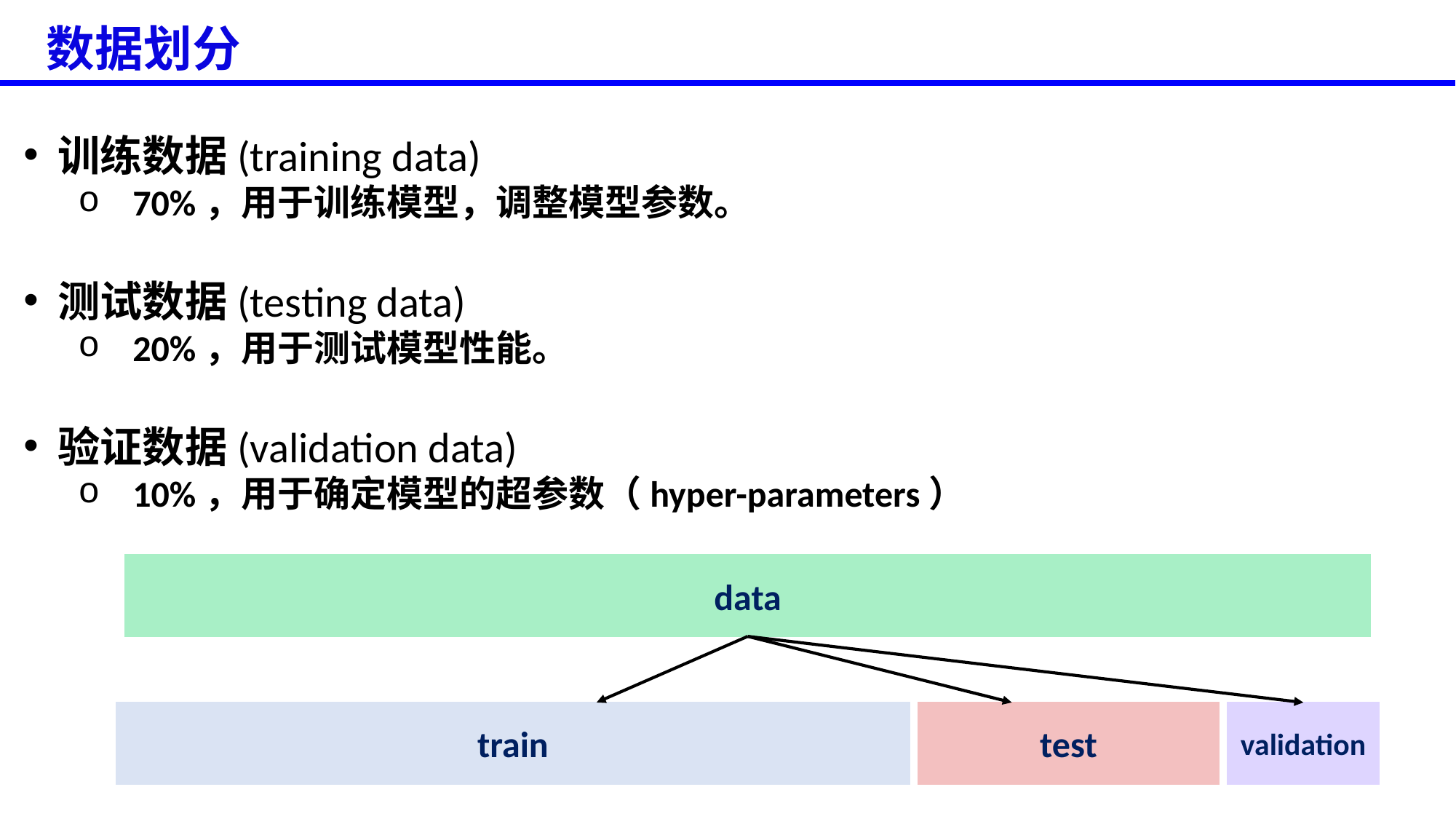

数据划分
训练数据(training data)
70%，用于训练模型，调整模型参数。

测试数据(testing data)
20%，用于测试模型性能。

验证数据(validation data)
10%，用于确定模型的超参数（hyper-parameters）
data
train
test
validation